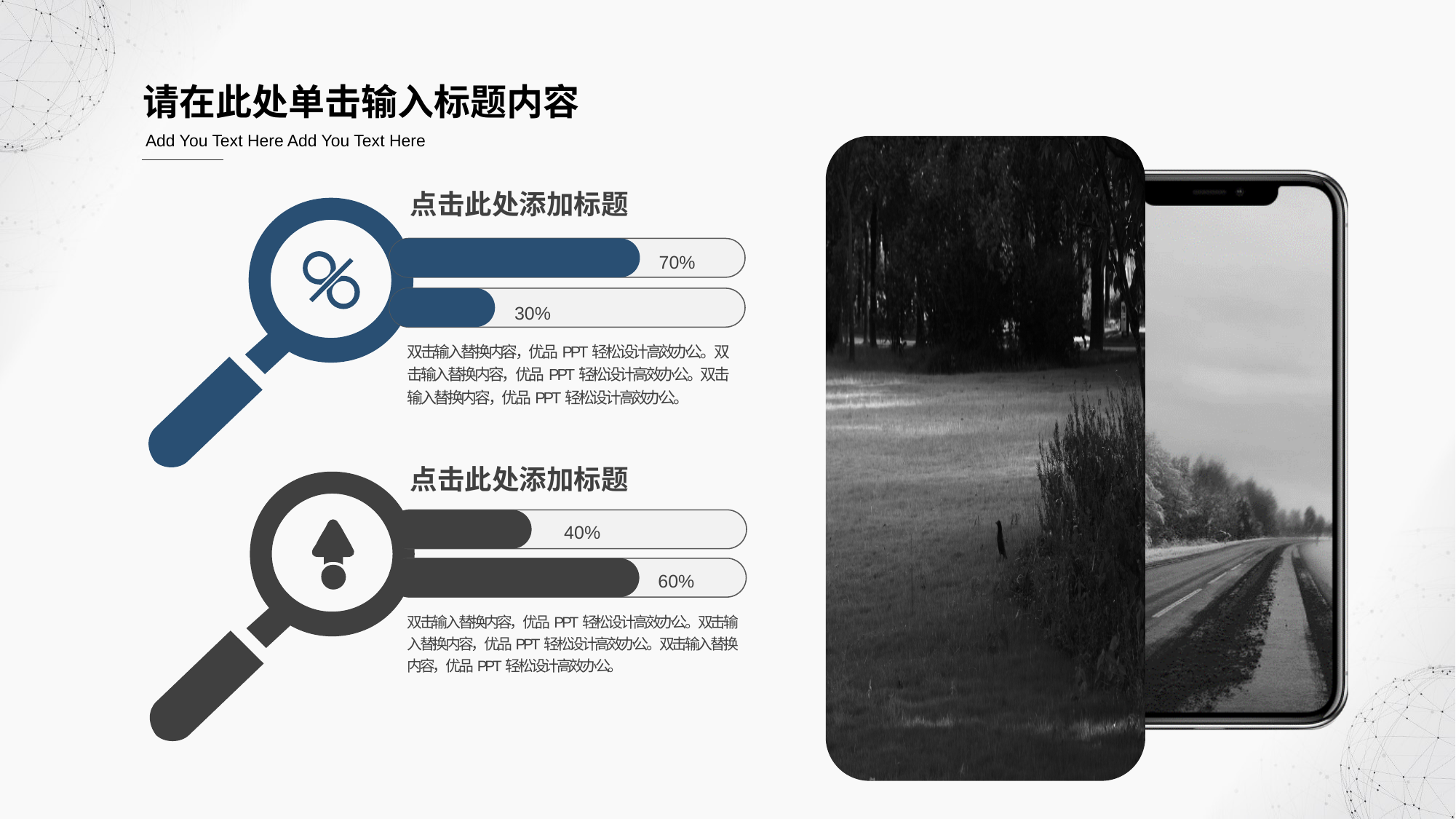

请在此处单击输入标题内容
Add You Text Here Add You Text Here

点击此处添加标题

70%

30%
双击输入替换内容，优品PPT轻松设计高效办公。双击输入替换内容，优品PPT轻松设计高效办公。双击输入替换内容，优品PPT轻松设计高效办公。

点击此处添加标题

40%

60%
双击输入替换内容，优品PPT轻松设计高效办公。双击输入替换内容，优品PPT轻松设计高效办公。双击输入替换内容，优品PPT轻松设计高效办公。